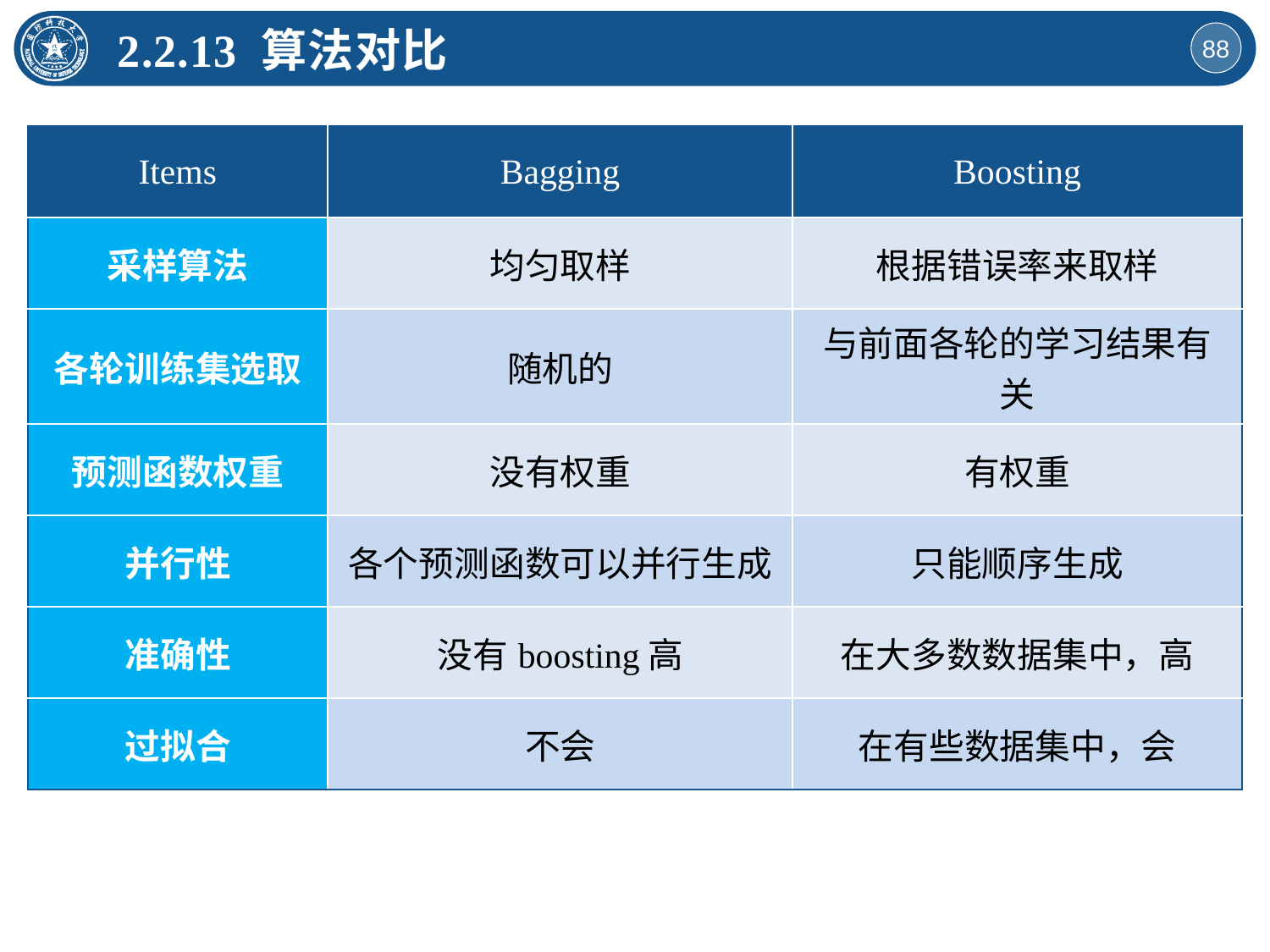

2.2.13 算法对比
| Items | Bagging | Boosting |
| --- | --- | --- |
| 采样算法 | 均匀取样 | 根据错误率来取样 |
| 各轮训练集选取 | 随机的 | 与前面各轮的学习结果有关 |
| 预测函数权重 | 没有权重 | 有权重 |
| 并行性 | 各个预测函数可以并行生成 | 只能顺序生成 |
| 准确性 | 没有boosting高 | 在大多数数据集中，高 |
| 过拟合 | 不会 | 在有些数据集中，会 |